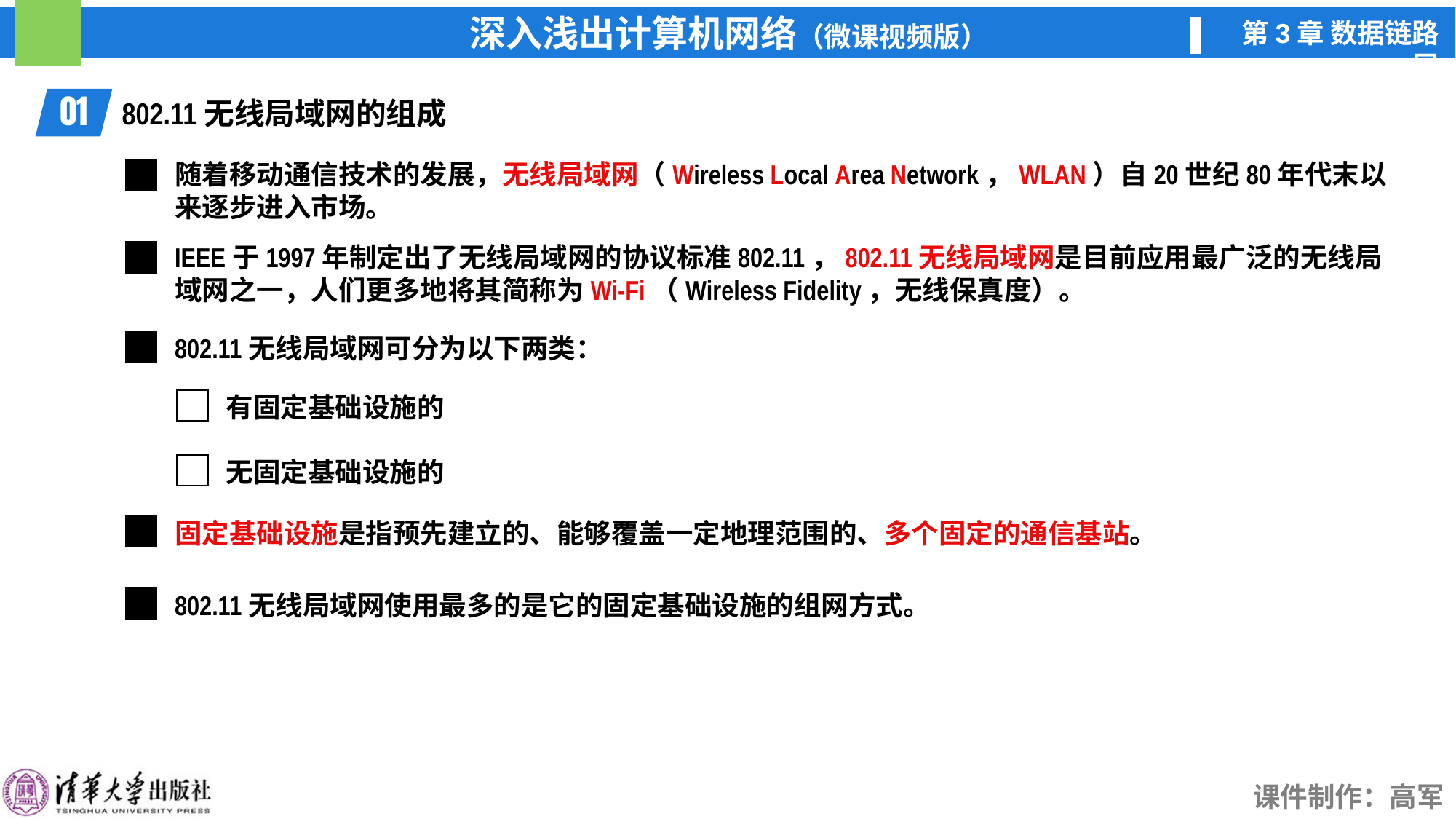

01
802.11无线局域网的组成
随着移动通信技术的发展，无线局域网（Wireless Local Area Network，WLAN）自20世纪80年代末以来逐步进入市场。

IEEE于1997年制定出了无线局域网的协议标准802.11，802.11无线局域网是目前应用最广泛的无线局域网之一，人们更多地将其简称为Wi-Fi（Wireless Fidelity，无线保真度）。

802.11无线局域网可分为以下两类：

有固定基础设施的

无固定基础设施的

固定基础设施是指预先建立的、能够覆盖一定地理范围的、多个固定的通信基站。

802.11无线局域网使用最多的是它的固定基础设施的组网方式。